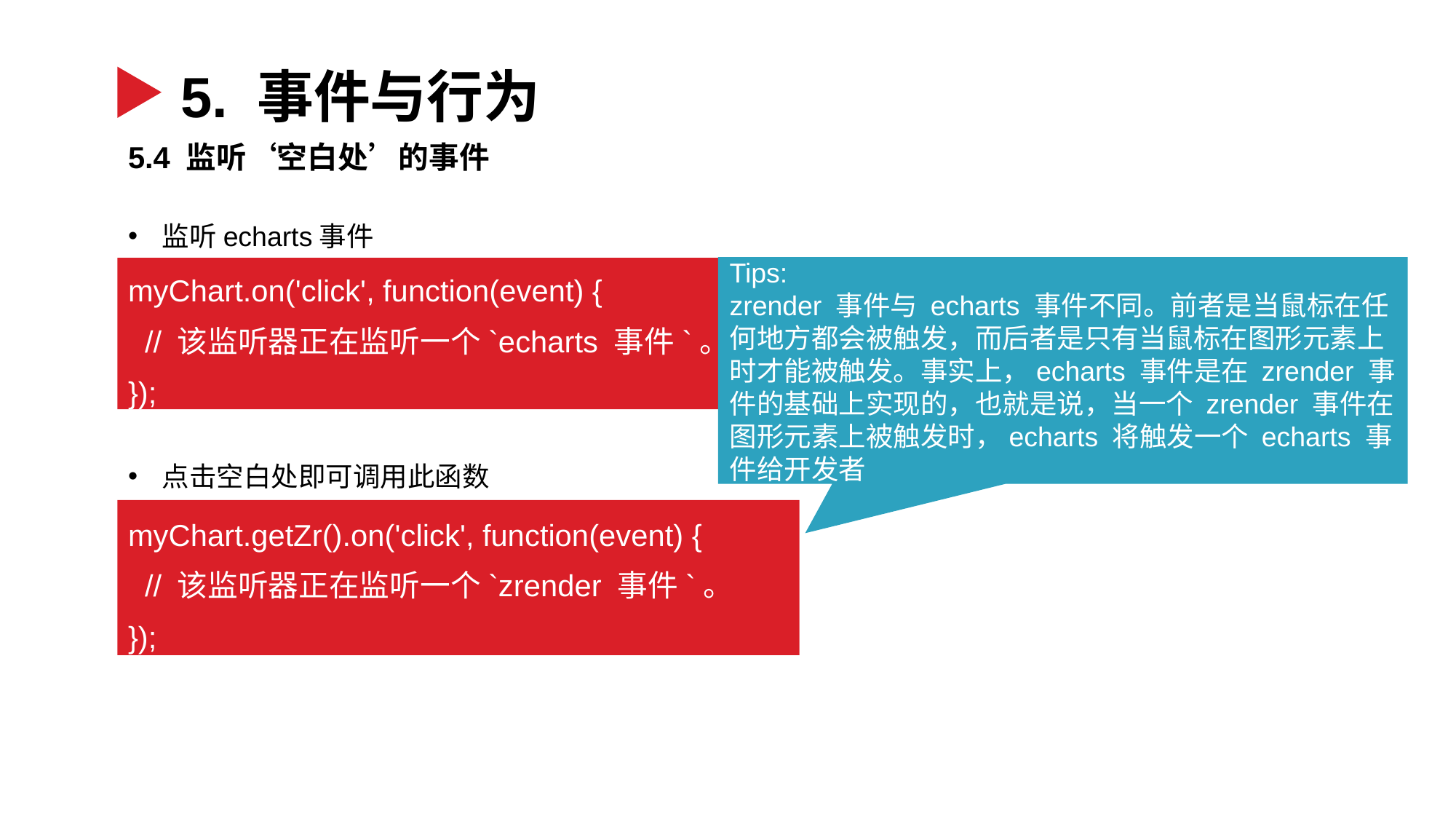

5. 事件与行为

5.4 监听‘空白处’的事件
监听echarts事件
myChart.on('click', function(event) {
  // 该监听器正在监听一个`echarts 事件`。
});
Tips:
zrender 事件与 echarts 事件不同。前者是当鼠标在任何地方都会被触发，而后者是只有当鼠标在图形元素上时才能被触发。事实上，echarts 事件是在 zrender 事件的基础上实现的，也就是说，当一个 zrender 事件在图形元素上被触发时，echarts 将触发一个 echarts 事件给开发者
点击空白处即可调用此函数

myChart.getZr().on('click', function(event) {
  // 该监听器正在监听一个`zrender 事件`。
});